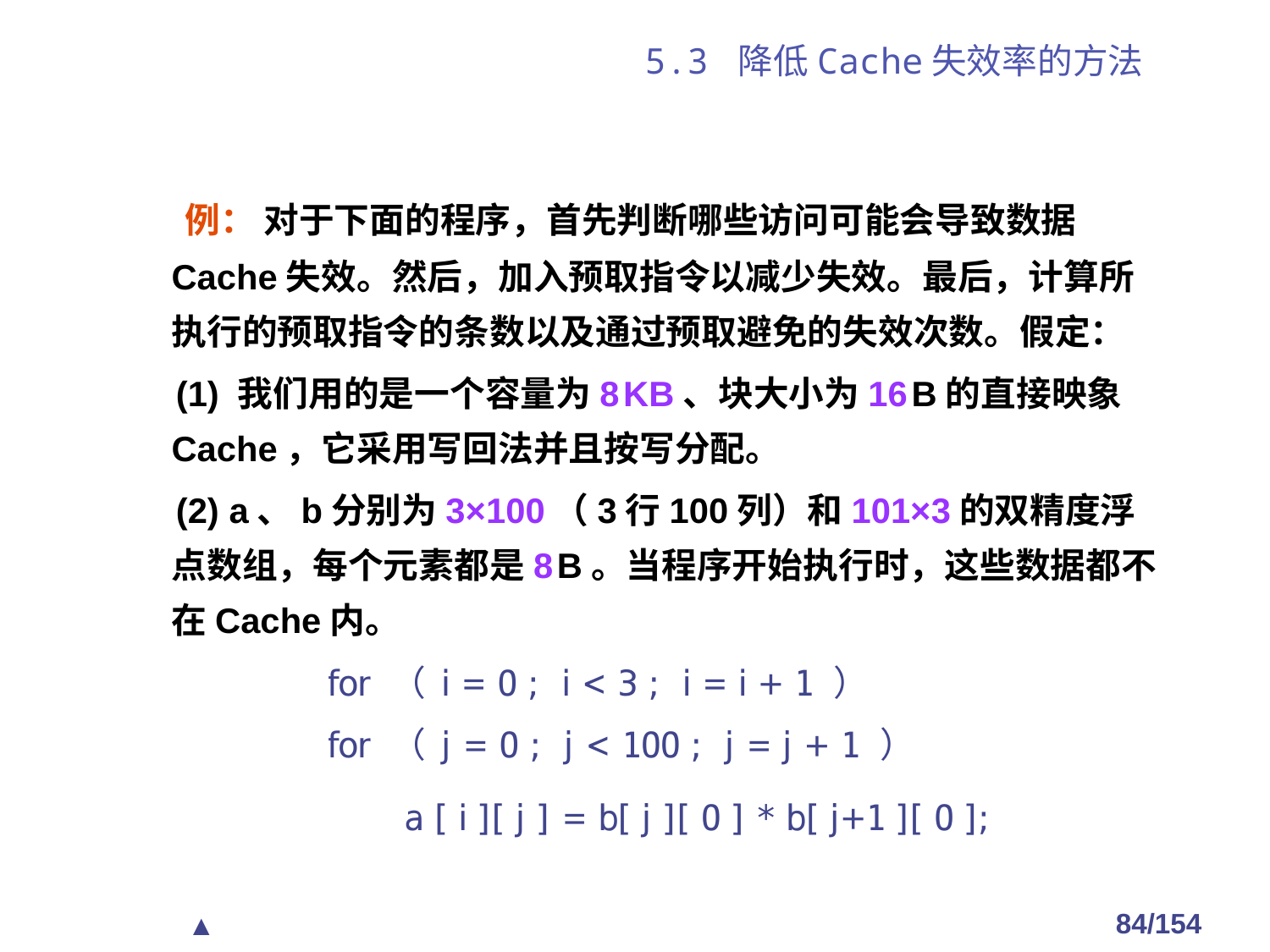

# 5.3 降低Cache失效率的方法
       例： 对于下面的程序，首先判断哪些访问可能会导致数据Cache失效。然后，加入预取指令以减少失效。最后，计算所执行的预取指令的条数以及通过预取避免的失效次数。假定：
       (1) 我们用的是一个容量为8 KB、块大小为16 B的直接映象Cache，它采用写回法并且按写分配。
       (2) a、b分别为3×100（3行100列）和101×3的双精度浮点数组，每个元素都是8 B。当程序开始执行时，这些数据都不在Cache内。
                    for （ i = 0 ;  i < 3 ;  i = i + 1 ）
                    for （ j = 0 ;  j < 100 ;  j = j + 1 ）
                           a [ i ][ j ] = b[ j ][ 0 ] * b[ j+1 ][ 0 ];